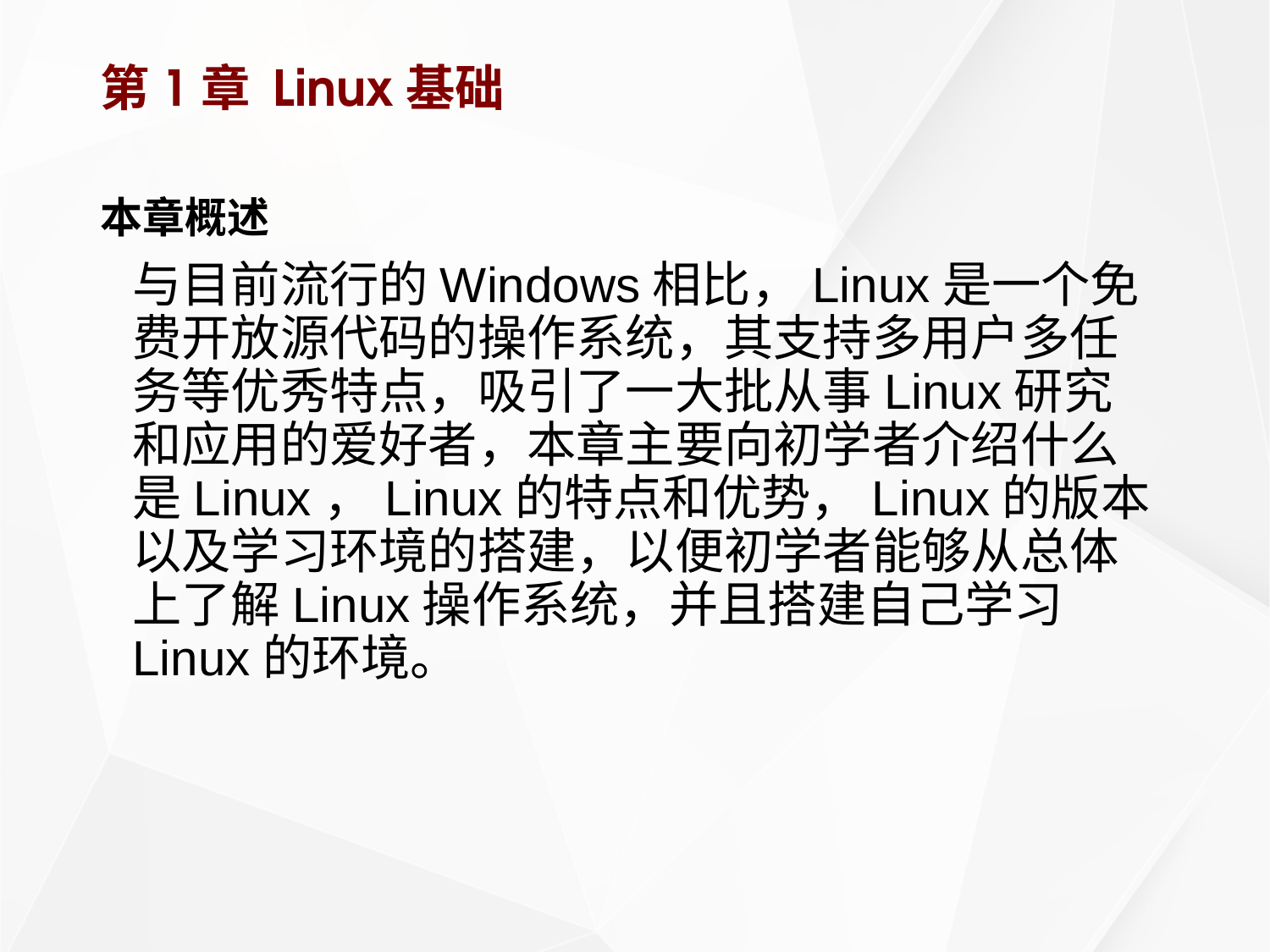

# 第1章 Linux基础
本章概述
	与目前流行的Windows相比，Linux是一个免费开放源代码的操作系统，其支持多用户多任务等优秀特点，吸引了一大批从事Linux研究和应用的爱好者，本章主要向初学者介绍什么是Linux，Linux的特点和优势，Linux的版本以及学习环境的搭建，以便初学者能够从总体上了解Linux操作系统，并且搭建自己学习Linux的环境。